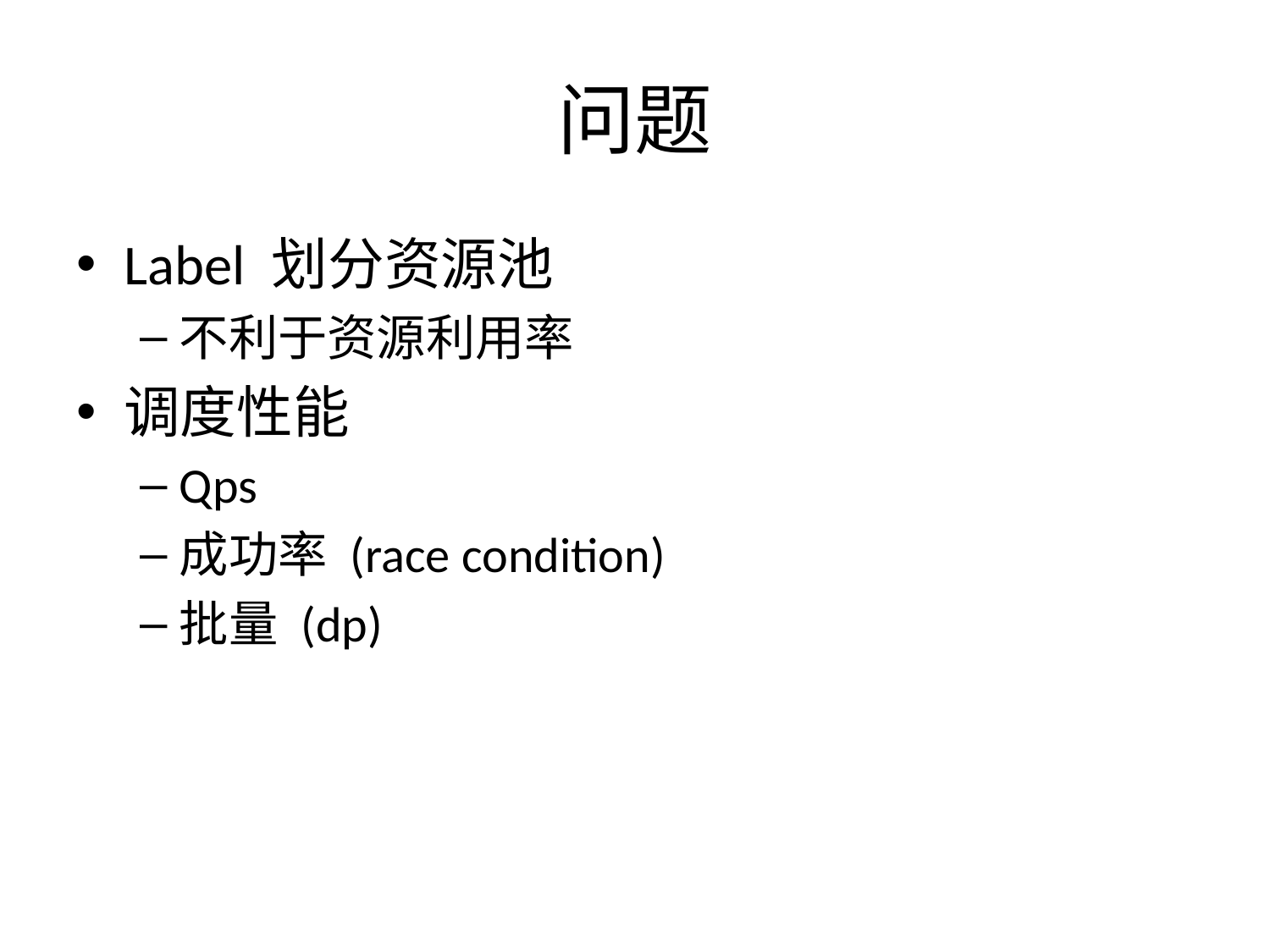

# 问题
Label 划分资源池
不利于资源利用率
调度性能
Qps
成功率 (race condition)
批量 (dp)